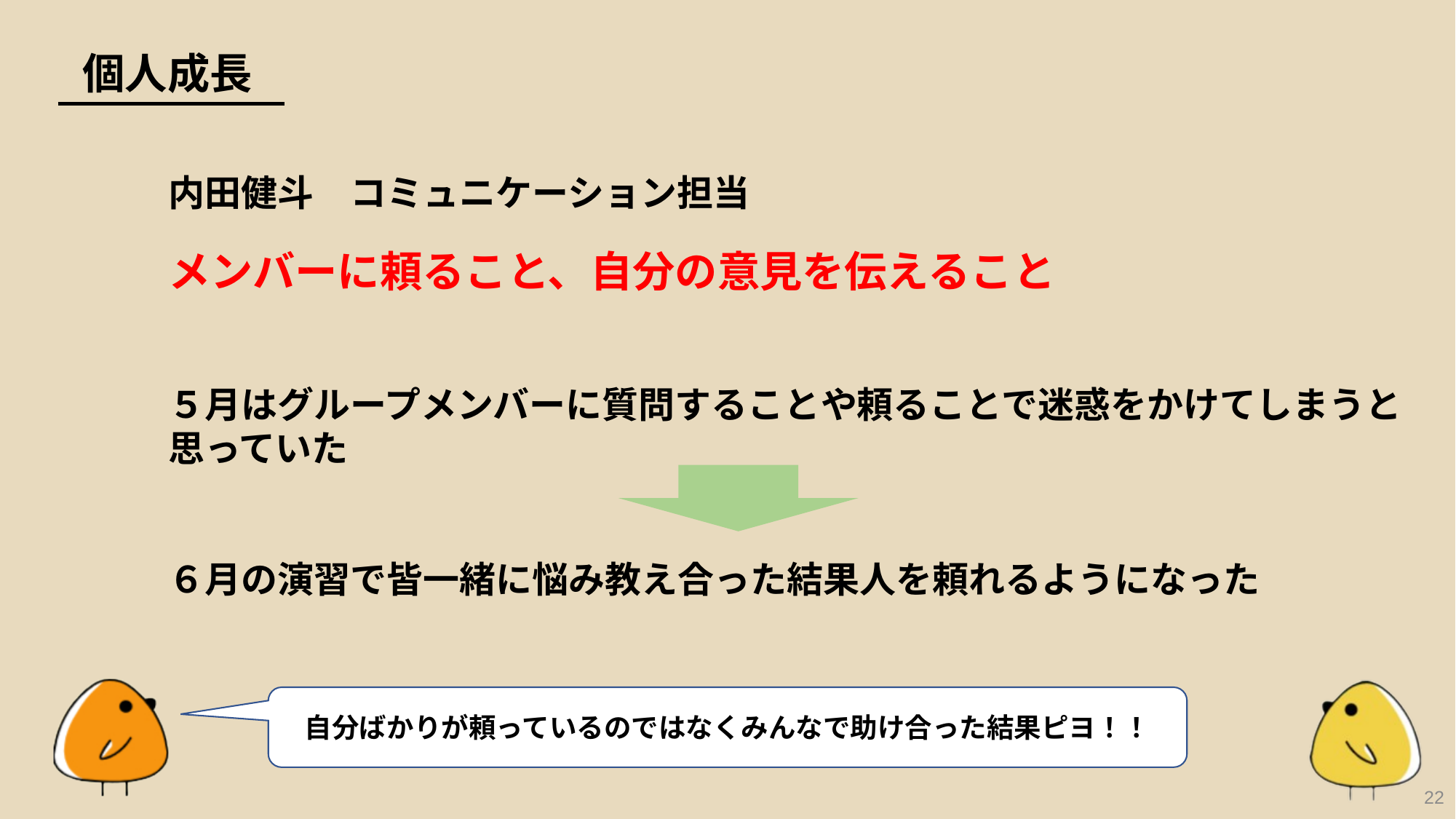

個人成長
内田健斗　コミュニケーション担当
メンバーに頼ること、自分の意見を伝えること
名前　役職
成長した部分
エピソード
５月はグループメンバーに質問することや頼ることで迷惑をかけてしまうと思っていた

６月の演習で皆一緒に悩み教え合った結果人を頼れるようになった

自分ばかりが頼っているのではなくみんなで助け合った結果ピヨ！！
22